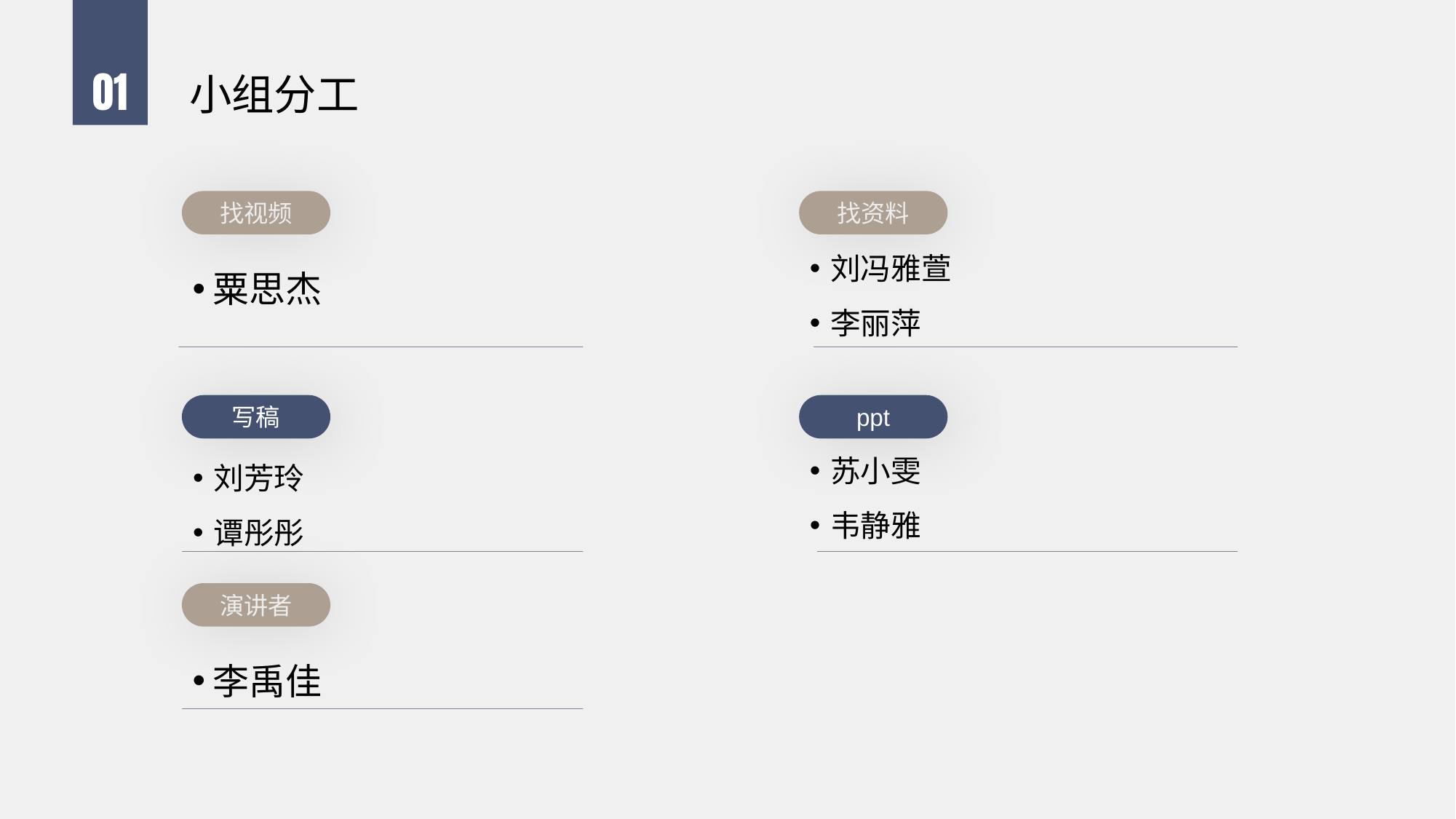

01

小组分工
找视频
找资料
刘冯雅萱
李丽萍
粟思杰
写稿
ppt
苏小雯
韦静雅
刘芳玲
谭彤彤
演讲者
李禹佳